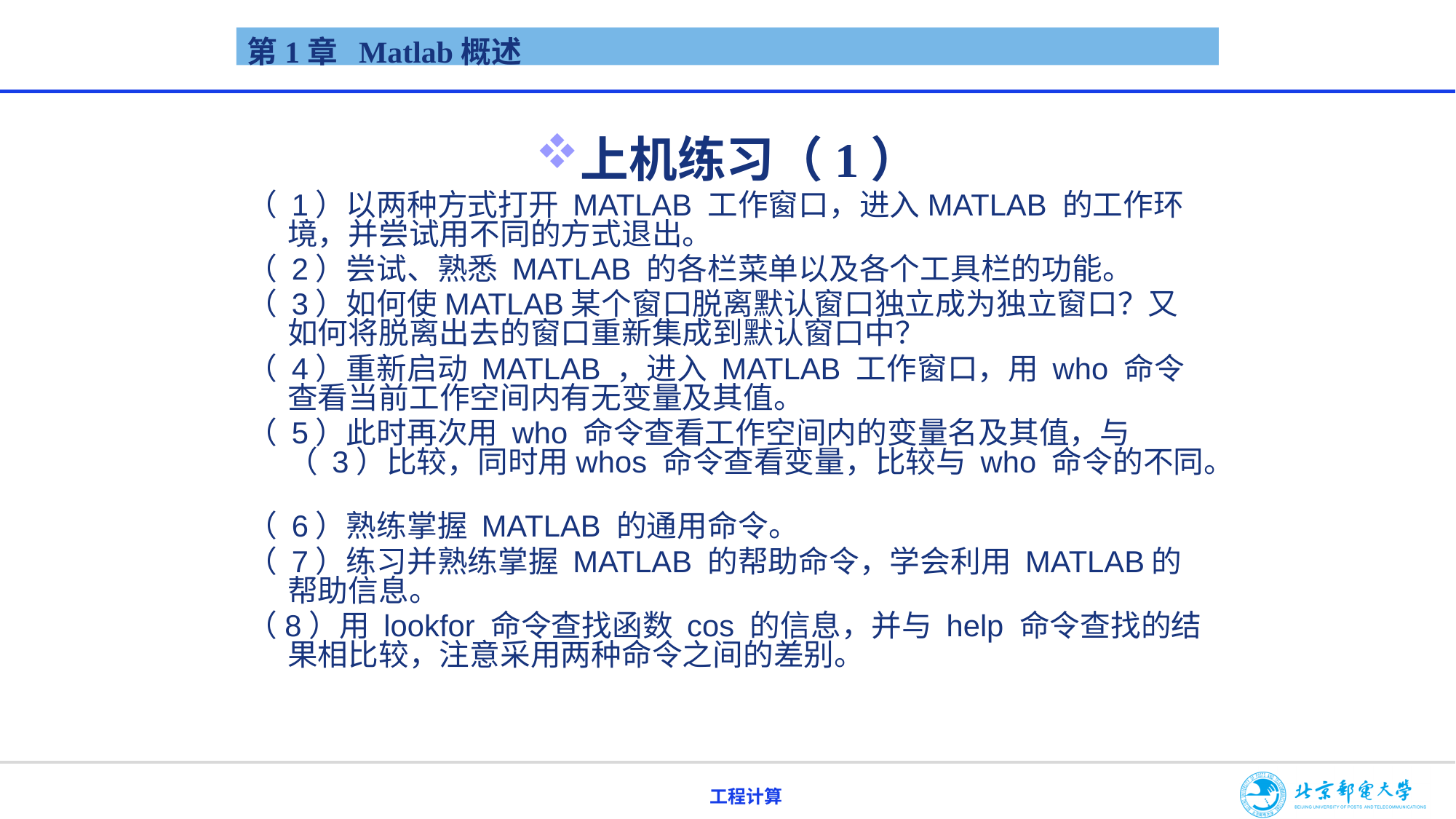

# 第1章  Matlab概述
上机练习（1）
（ 1）以两种方式打开 MATLAB 工作窗口，进入MATLAB 的工作环境，并尝试用不同的方式退出。
（ 2）尝试、熟悉 MATLAB 的各栏菜单以及各个工具栏的功能。
（ 3）如何使MATLAB某个窗口脱离默认窗口独立成为独立窗口？又如何将脱离出去的窗口重新集成到默认窗口中？
（ 4）重新启动 MATLAB ，进入 MATLAB 工作窗口，用 who 命令查看当前工作空间内有无变量及其值。
（ 5）此时再次用 who 命令查看工作空间内的变量名及其值，与（ 3）比较，同时用whos 命令查看变量，比较与 who 命令的不同。
（ 6）熟练掌握 MATLAB 的通用命令。
（ 7）练习并熟练掌握 MATLAB 的帮助命令，学会利用 MATLAB的帮助信息。
（8）用 lookfor 命令查找函数 cos 的信息，并与 help 命令查找的结果相比较，注意采用两种命令之间的差别。